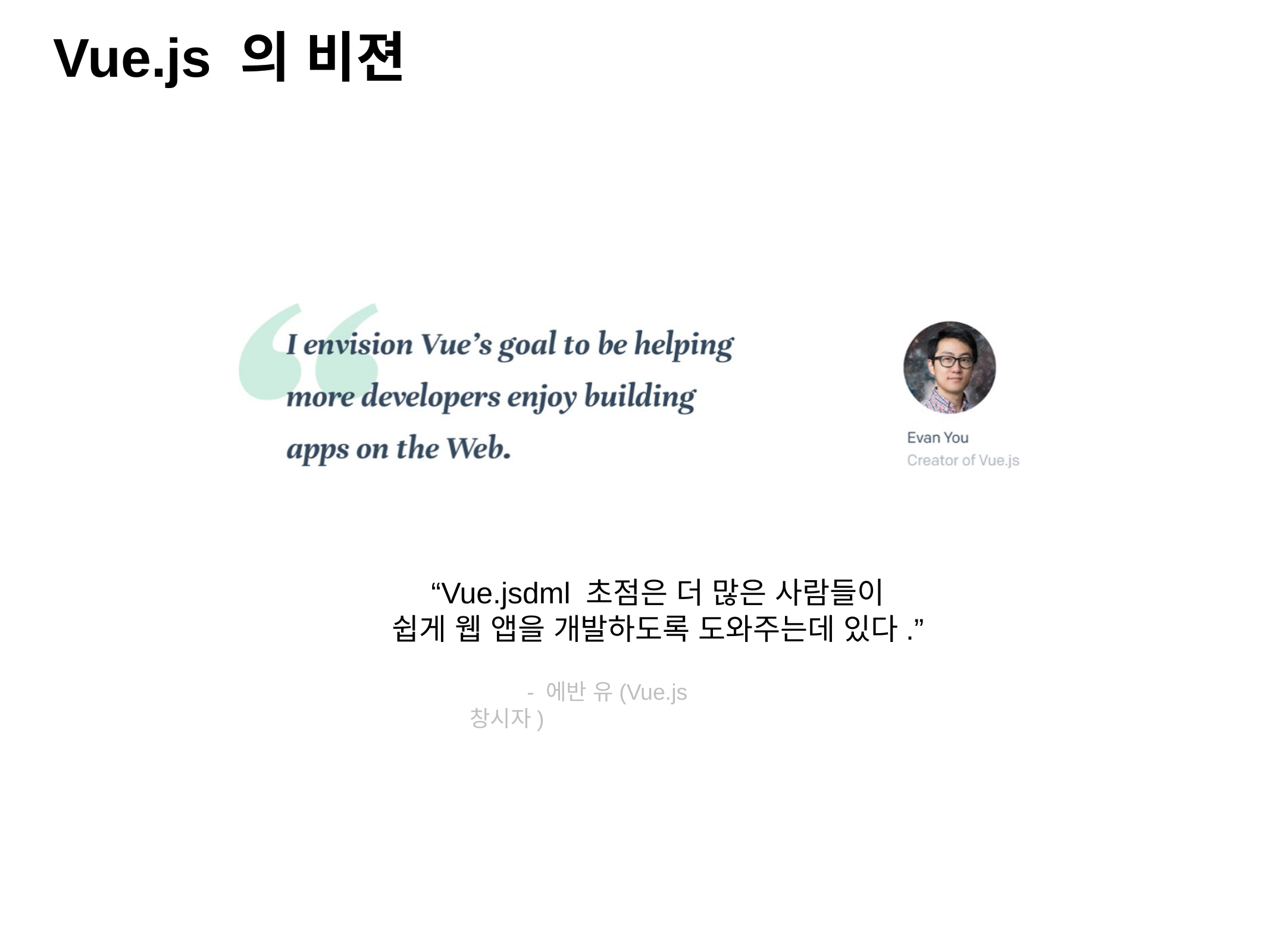

Vue.js 의 비젼

“Vue.jsdml 초점은 더 많은 사람들이
쉽게 웹 앱을 개발하도록 도와주는데 있다.”
- 에반 유(Vue.js 창시자)
²018.0².²0
%P JU! 7VF.KT 0QFO 4FNJOBS